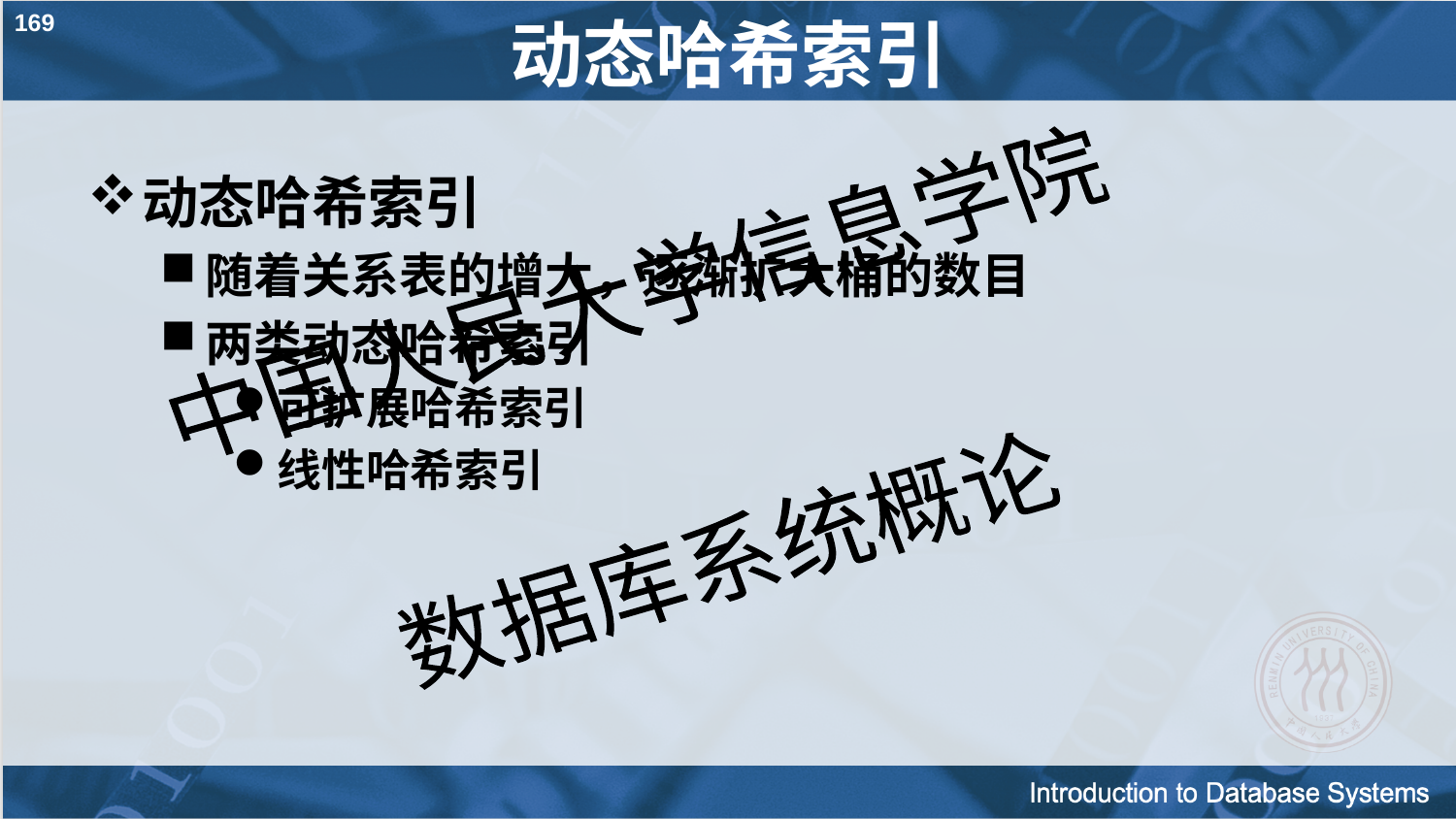

169
# 动态哈希索引
动态哈希索引
随着关系表的增大，逐渐扩大桶的数目
两类动态哈希索引
可扩展哈希索引
线性哈希索引